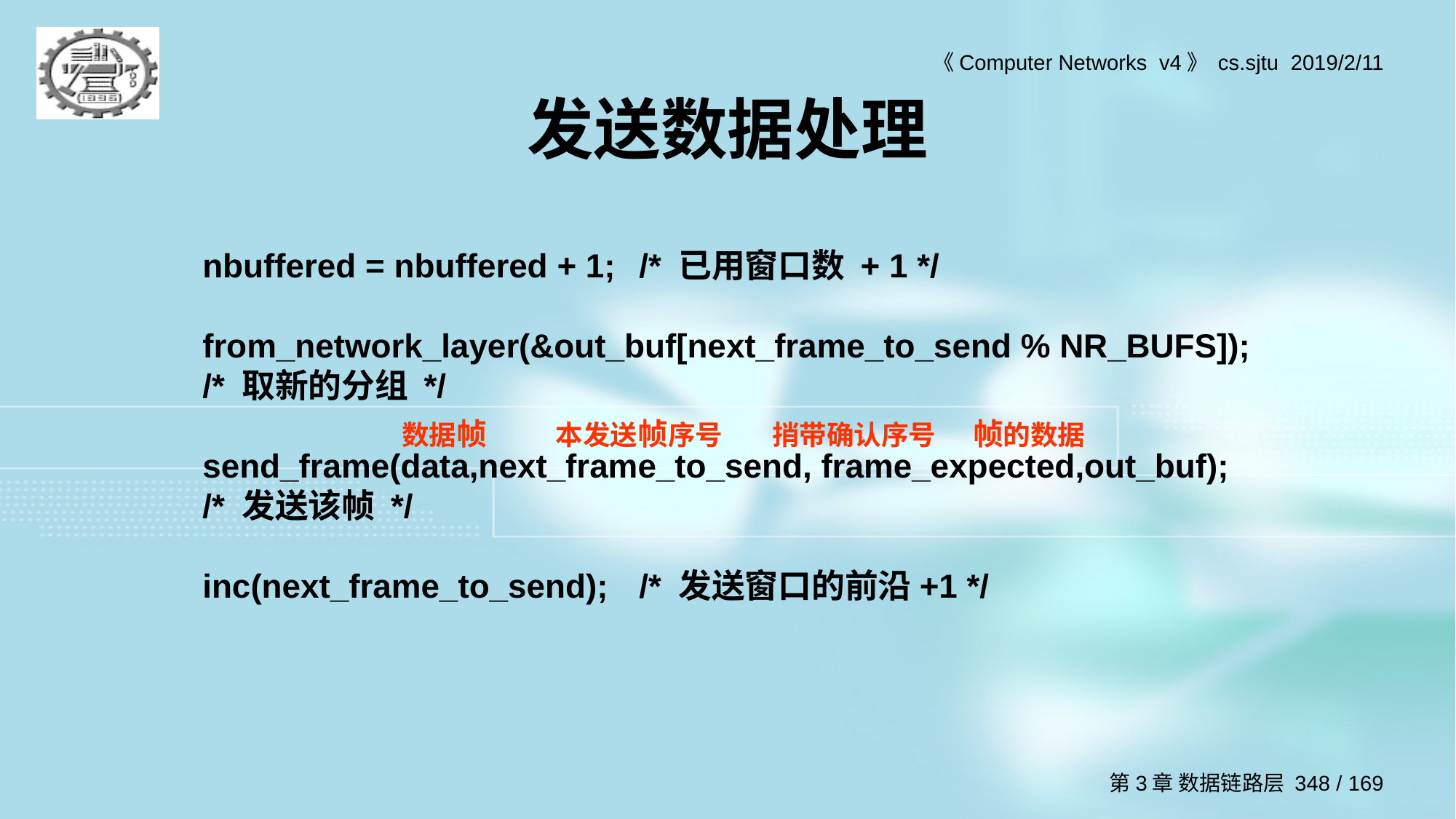

# 发送数据处理
nbuffered = nbuffered + 1;	/* 已用窗口数 + 1 */

from_network_layer(&out_buf[next_frame_to_send % NR_BUFS]);
/* 取新的分组 */

send_frame(data,next_frame_to_send, frame_expected,out_buf);
/* 发送该帧 */

inc(next_frame_to_send); 	/* 发送窗口的前沿+1 */
数据帧          本发送帧序号        捎带确认序号      帧的数据